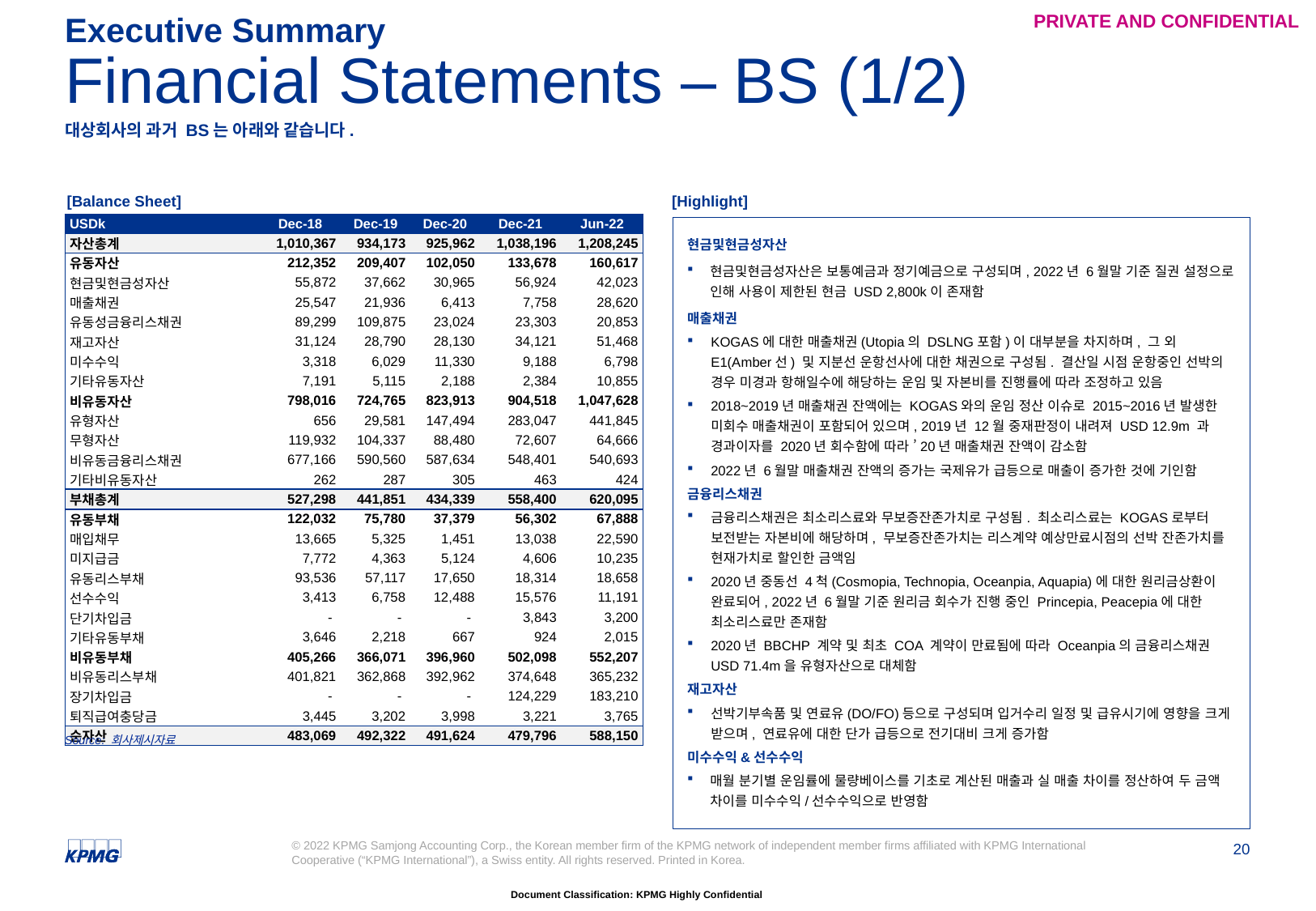

Executive Summary
# Financial Statements – BS (1/2)
대상회사의 과거 BS는 아래와 같습니다.
[Balance Sheet]
[Highlight]
| USDk | Dec-18 | Dec-19 | Dec-20 | Dec-21 | Jun-22 |
| --- | --- | --- | --- | --- | --- |
| 자산총계 | 1,010,367 | 934,173 | 925,962 | 1,038,196 | 1,208,245 |
| 유동자산 | 212,352 | 209,407 | 102,050 | 133,678 | 160,617 |
| 현금및현금성자산 | 55,872 | 37,662 | 30,965 | 56,924 | 42,023 |
| 매출채권 | 25,547 | 21,936 | 6,413 | 7,758 | 28,620 |
| 유동성금융리스채권 | 89,299 | 109,875 | 23,024 | 23,303 | 20,853 |
| 재고자산 | 31,124 | 28,790 | 28,130 | 34,121 | 51,468 |
| 미수수익 | 3,318 | 6,029 | 11,330 | 9,188 | 6,798 |
| 기타유동자산 | 7,191 | 5,115 | 2,188 | 2,384 | 10,855 |
| 비유동자산 | 798,016 | 724,765 | 823,913 | 904,518 | 1,047,628 |
| 유형자산 | 656 | 29,581 | 147,494 | 283,047 | 441,845 |
| 무형자산 | 119,932 | 104,337 | 88,480 | 72,607 | 64,666 |
| 비유동금융리스채권 | 677,166 | 590,560 | 587,634 | 548,401 | 540,693 |
| 기타비유동자산 | 262 | 287 | 305 | 463 | 424 |
| 부채총계 | 527,298 | 441,851 | 434,339 | 558,400 | 620,095 |
| 유동부채 | 122,032 | 75,780 | 37,379 | 56,302 | 67,888 |
| 매입채무 | 13,665 | 5,325 | 1,451 | 13,038 | 22,590 |
| 미지급금 | 7,772 | 4,363 | 5,124 | 4,606 | 10,235 |
| 유동리스부채 | 93,536 | 57,117 | 17,650 | 18,314 | 18,658 |
| 선수수익 | 3,413 | 6,758 | 12,488 | 15,576 | 11,191 |
| 단기차입금 | - | - | - | 3,843 | 3,200 |
| 기타유동부채 | 3,646 | 2,218 | 667 | 924 | 2,015 |
| 비유동부채 | 405,266 | 366,071 | 396,960 | 502,098 | 552,207 |
| 비유동리스부채 | 401,821 | 362,868 | 392,962 | 374,648 | 365,232 |
| 장기차입금 | - | - | - | 124,229 | 183,210 |
| 퇴직급여충당금 | 3,445 | 3,202 | 3,998 | 3,221 | 3,765 |
| 순자산 | 483,069 | 492,322 | 491,624 | 479,796 | 588,150 |
현금및현금성자산
현금및현금성자산은 보통예금과 정기예금으로 구성되며, 2022년 6월말 기준 질권 설정으로 인해 사용이 제한된 현금 USD 2,800k이 존재함
매출채권
KOGAS에 대한 매출채권(Utopia의 DSLNG포함)이 대부분을 차지하며, 그 외 E1(Amber선) 및 지분선 운항선사에 대한 채권으로 구성됨. 결산일 시점 운항중인 선박의 경우 미경과 항해일수에 해당하는 운임 및 자본비를 진행률에 따라 조정하고 있음
2018~2019년 매출채권 잔액에는 KOGAS와의 운임 정산 이슈로 2015~2016년 발생한 미회수 매출채권이 포함되어 있으며, 2019년 12월 중재판정이 내려져 USD 12.9m 과 경과이자를 2020년 회수함에 따라 ’20년 매출채권 잔액이 감소함
2022년 6월말 매출채권 잔액의 증가는 국제유가 급등으로 매출이 증가한 것에 기인함
금융리스채권
금융리스채권은 최소리스료와 무보증잔존가치로 구성됨. 최소리스료는 KOGAS로부터 보전받는 자본비에 해당하며, 무보증잔존가치는 리스계약 예상만료시점의 선박 잔존가치를 현재가치로 할인한 금액임
2020년 중동선 4척(Cosmopia, Technopia, Oceanpia, Aquapia)에 대한 원리금상환이 완료되어, 2022년 6월말 기준 원리금 회수가 진행 중인 Princepia, Peacepia에 대한 최소리스료만 존재함
2020년 BBCHP 계약 및 최초 COA 계약이 만료됨에 따라 Oceanpia의 금융리스채권 USD 71.4m을 유형자산으로 대체함
재고자산
선박기부속품 및 연료유(DO/FO)등으로 구성되며 입거수리 일정 및 급유시기에 영향을 크게 받으며, 연료유에 대한 단가 급등으로 전기대비 크게 증가함
미수수익&선수수익
매월 분기별 운임률에 물량베이스를 기초로 계산된 매출과 실 매출 차이를 정산하여 두 금액 차이를 미수수익/선수수익으로 반영함

Source: 회사제시자료